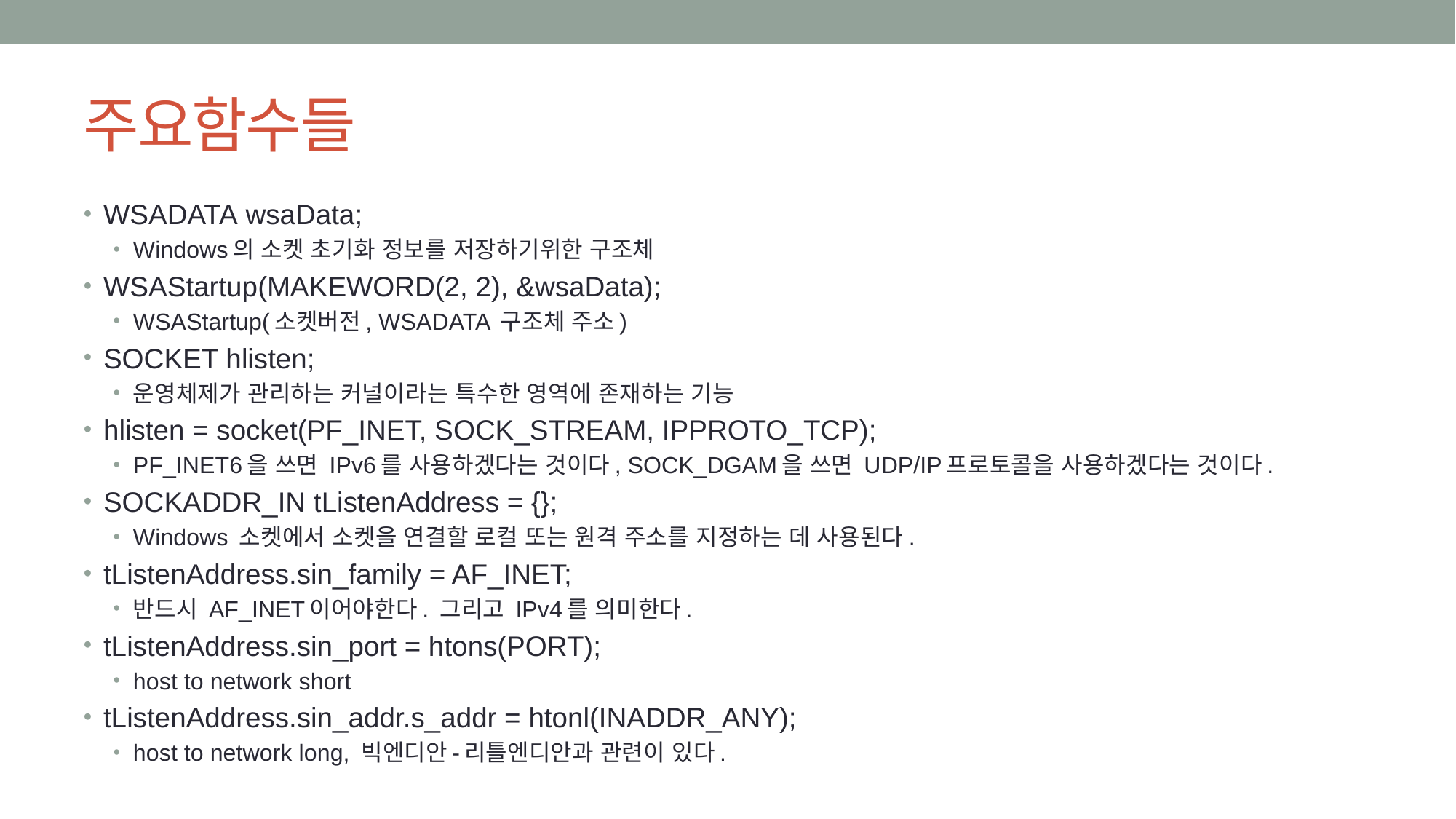

# 주요함수들
WSADATA wsaData;
Windows의 소켓 초기화 정보를 저장하기위한 구조체
WSAStartup(MAKEWORD(2, 2), &wsaData);
WSAStartup(소켓버전, WSADATA 구조체 주소)
SOCKET hlisten;
운영체제가 관리하는 커널이라는 특수한 영역에 존재하는 기능
hlisten = socket(PF_INET, SOCK_STREAM, IPPROTO_TCP);
PF_INET6을 쓰면 IPv6를 사용하겠다는 것이다, SOCK_DGAM을 쓰면 UDP/IP프로토콜을 사용하겠다는 것이다.
SOCKADDR_IN tListenAddress = {};
Windows 소켓에서 소켓을 연결할 로컬 또는 원격 주소를 지정하는 데 사용된다.
tListenAddress.sin_family = AF_INET;
반드시 AF_INET이어야한다. 그리고 IPv4를 의미한다.
tListenAddress.sin_port = htons(PORT);
host to network short
tListenAddress.sin_addr.s_addr = htonl(INADDR_ANY);
host to network long, 빅엔디안-리틀엔디안과 관련이 있다.